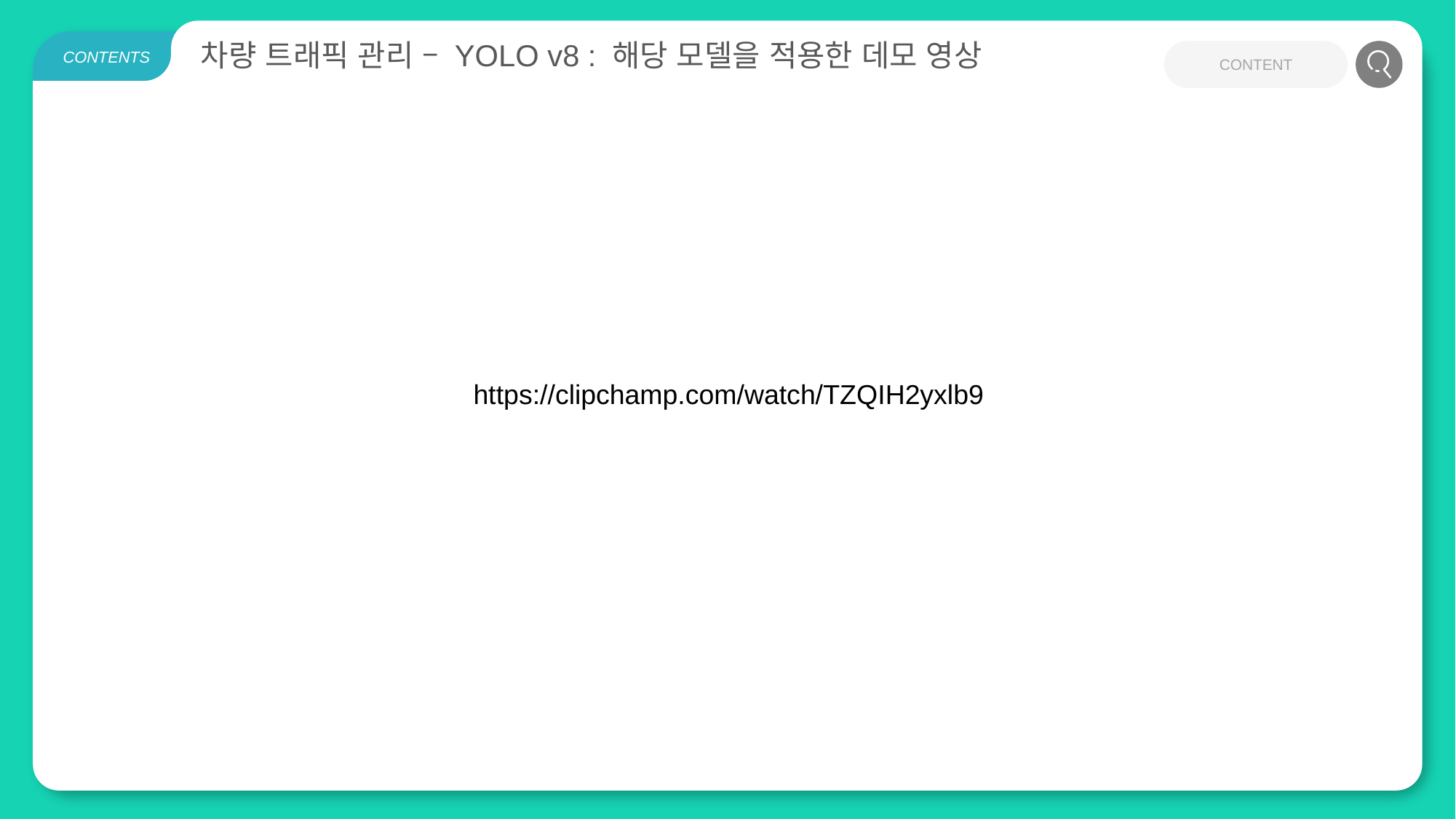

차량 트래픽 관리 – YOLO v8 : 해당 모델을 적용한 데모 영상

CONTENT

CONTENTS

https://clipchamp.com/watch/TZQIH2yxlb9